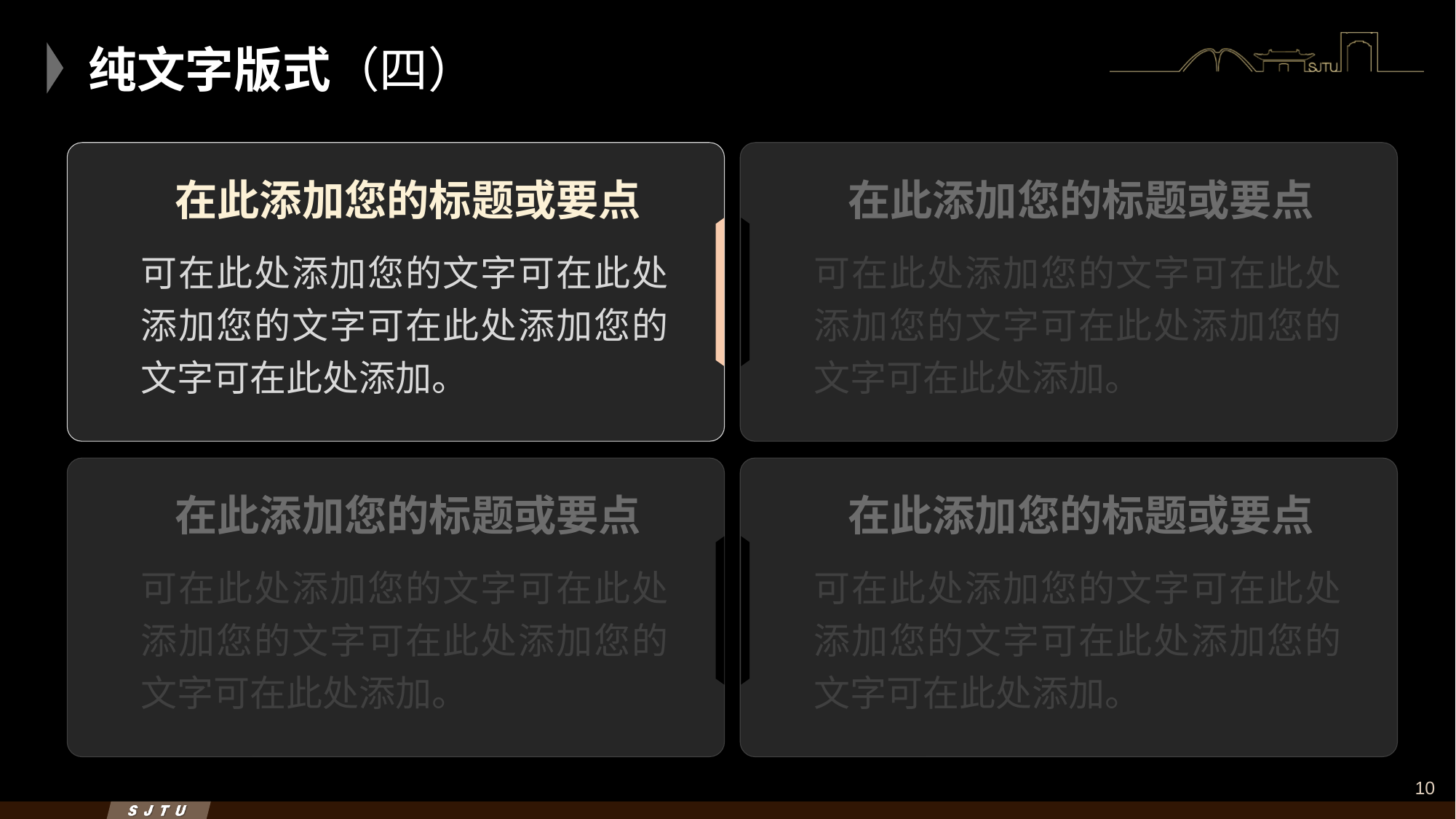

纯文字版式（四）

在此添加您的标题或要点
在此添加您的标题或要点
可在此处添加您的文字可在此处添加您的文字可在此处添加您的文字可在此处添加。
可在此处添加您的文字可在此处添加您的文字可在此处添加您的文字可在此处添加。

在此添加您的标题或要点
在此添加您的标题或要点
可在此处添加您的文字可在此处添加您的文字可在此处添加您的文字可在此处添加。
可在此处添加您的文字可在此处添加您的文字可在此处添加您的文字可在此处添加。

10